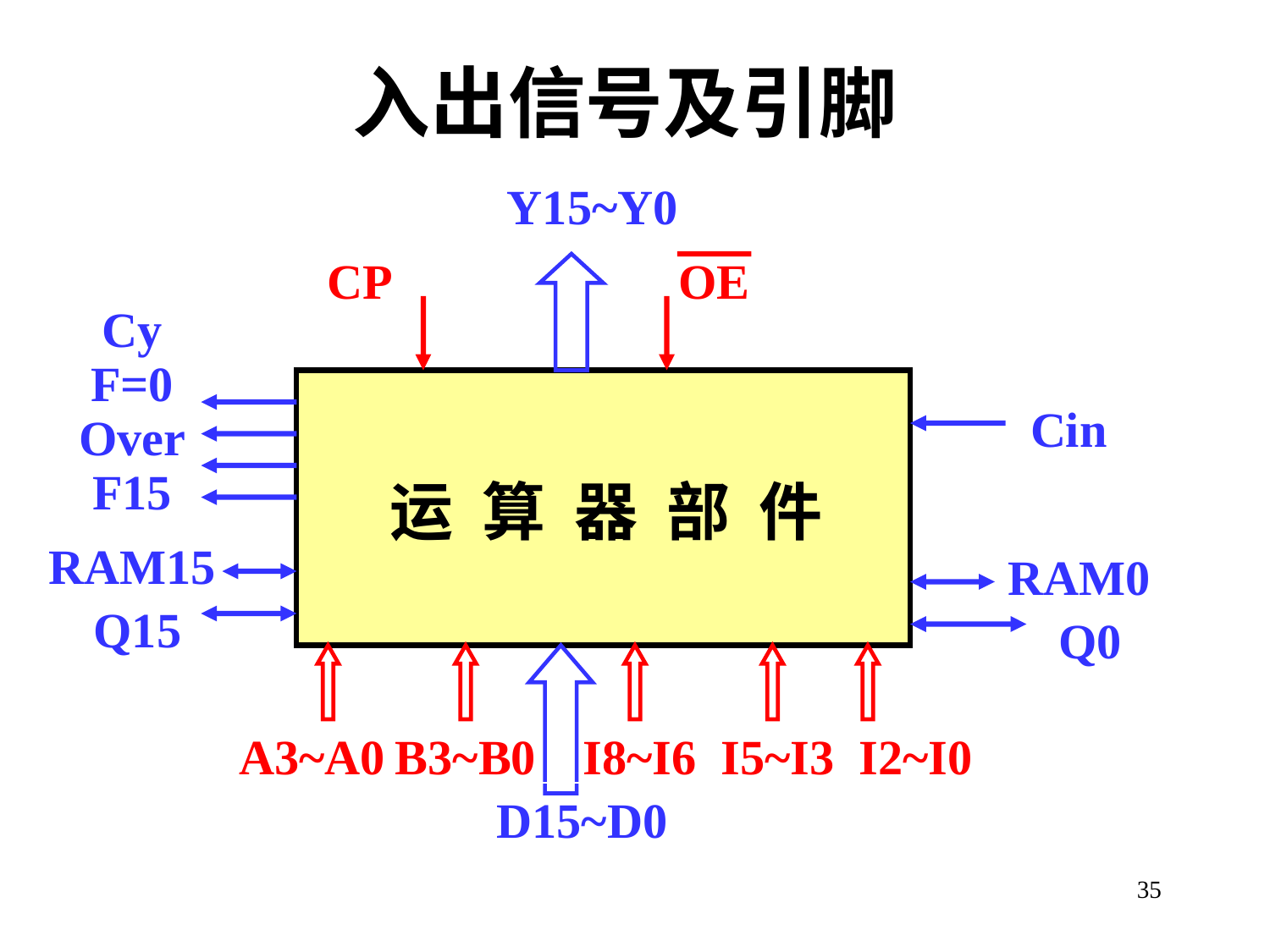

# 入出信号及引脚
Y15~Y0
CP
OE

Cy
F=0
Over
F15

Cin

运  算  器  部  件

RAM15
RAM0

Q15
Q0

A3~A0
B3~B0
I8~I6  I5~I3  I2~I0
D15~D0
35